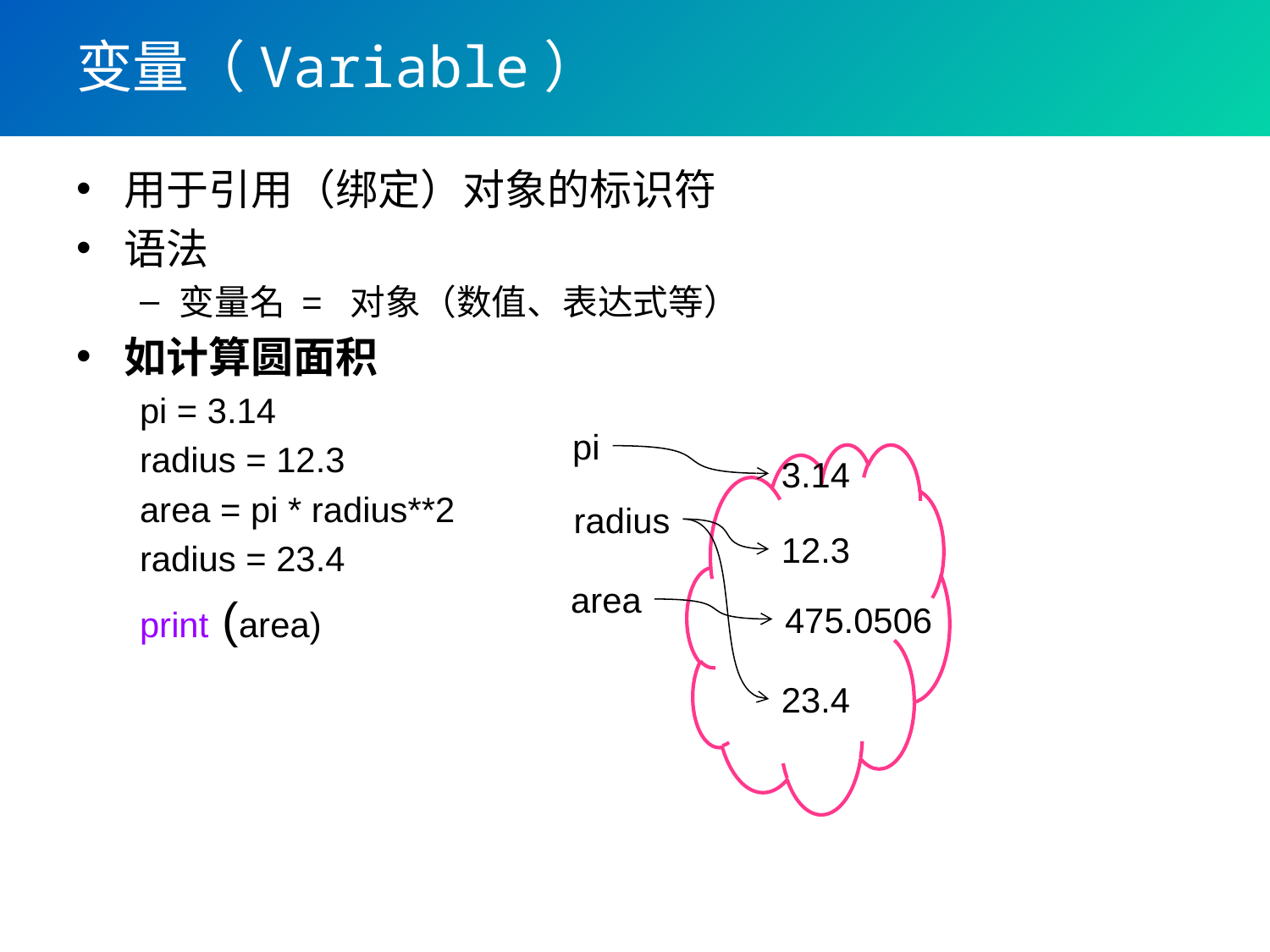

# 变量（Variable）
用于引用（绑定）对象的标识符
语法
变量名 =  对象（数值、表达式等）
如计算圆面积
pi = 3.14
radius = 12.3
area = pi * radius**2
radius = 23.4
print (area)
pi

3.14
radius
12.3
area
475.0506
23.4